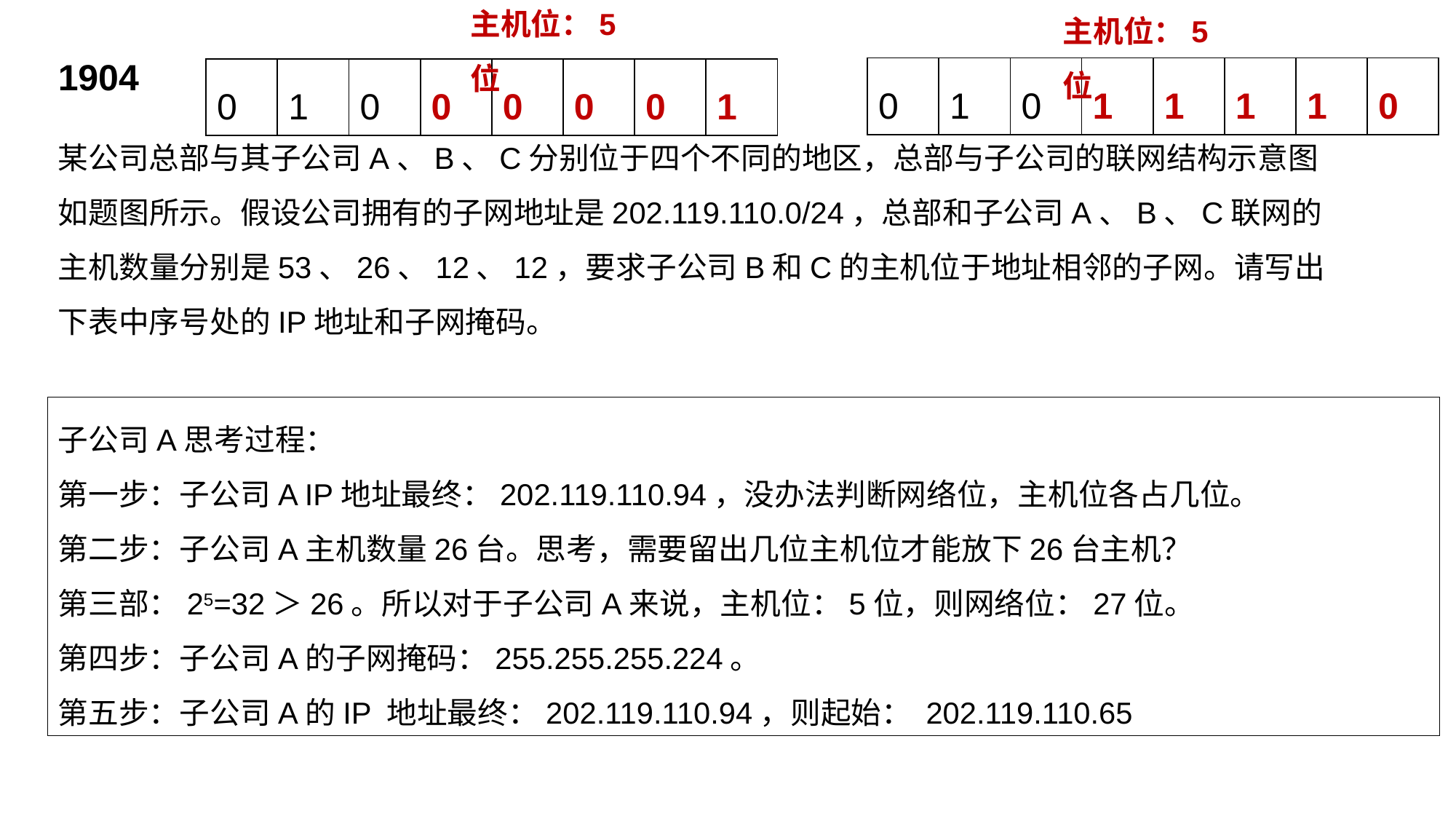

主机位：5位
主机位：5位
1904
| 0 | 1 | 0 | 1 | 1 | 1 | 1 | 0 |
| --- | --- | --- | --- | --- | --- | --- | --- |
| 0 | 1 | 0 | 0 | 0 | 0 | 0 | 1 |
| --- | --- | --- | --- | --- | --- | --- | --- |
某公司总部与其子公司A、B、C分别位于四个不同的地区，总部与子公司的联网结构示意图如题图所示。假设公司拥有的子网地址是202.119.110.0/24，总部和子公司A、B、C联网的主机数量分别是53、26、12、12，要求子公司B和C的主机位于地址相邻的子网。请写出下表中序号处的IP地址和子网掩码。
子公司A思考过程：
第一步：子公司A IP地址最终：202.119.110.94，没办法判断网络位，主机位各占几位。
第二步：子公司A主机数量26台。思考，需要留出几位主机位才能放下26台主机？
第三部：25=32＞26。所以对于子公司A来说，主机位：5位，则网络位：27位。
第四步：子公司A的子网掩码：255.255.255.224。
第五步：子公司A的IP 地址最终：202.119.110.94，则起始： 202.119.110.65